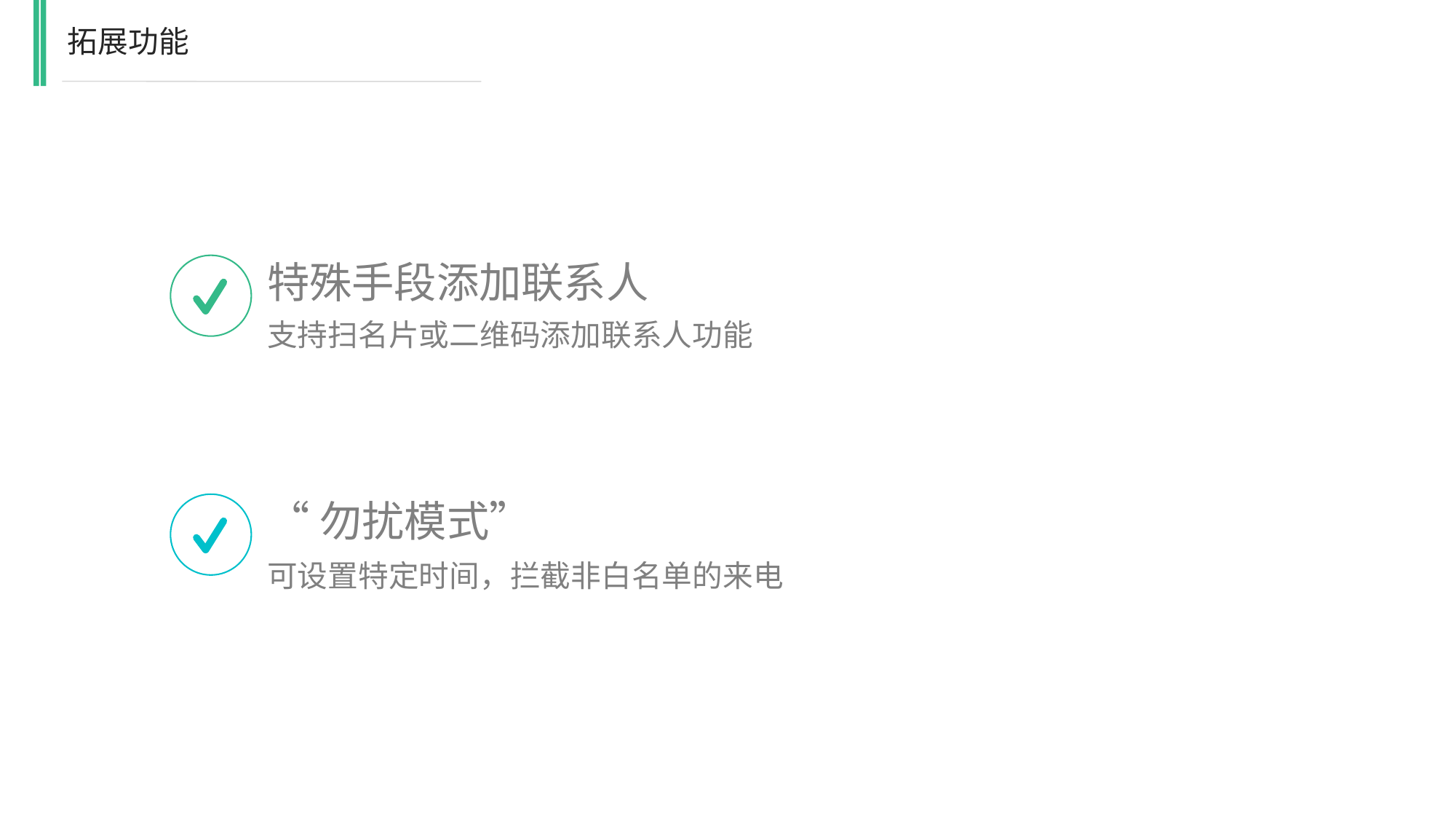

拓展功能

特殊手段添加联系人

支持扫名片或二维码添加联系人功能
“勿扰模式”

可设置特定时间，拦截非白名单的来电
Teamwork Strategy

Lorem ipsum dolor sit amet, consectetur
Lorem ipsum dolor sit amet, consectetur adipiscing elit. Praesent sodales odio sit amet odio tristique quis tempus odio
Teamwork Strategy

Lorem ipsum dolor sit amet, consectetur
Lorem ipsum dolor sit amet, consectetur adipiscing elit. Praesent sodales odio sit amet odio tristique quis tempus odio